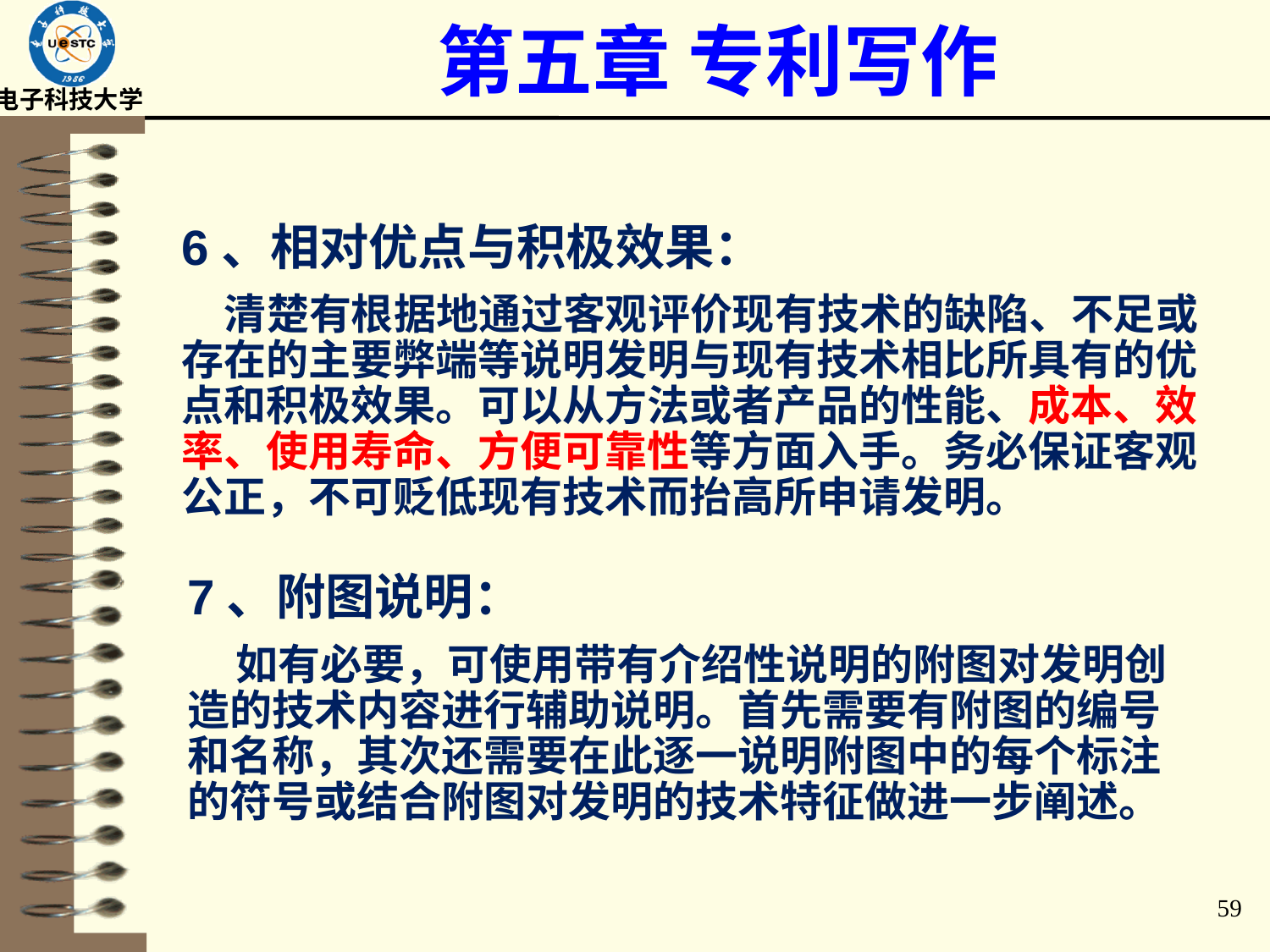

# 第五章 专利写作
6、相对优点与积极效果：
    清楚有根据地通过客观评价现有技术的缺陷、不足或存在的主要弊端等说明发明与现有技术相比所具有的优点和积极效果。可以从方法或者产品的性能、成本、效率、使用寿命、方便可靠性等方面入手。务必保证客观公正，不可贬低现有技术而抬高所申请发明。
7、附图说明：
    如有必要，可使用带有介绍性说明的附图对发明创造的技术内容进行辅助说明。首先需要有附图的编号和名称，其次还需要在此逐一说明附图中的每个标注的符号或结合附图对发明的技术特征做进一步阐述。
59